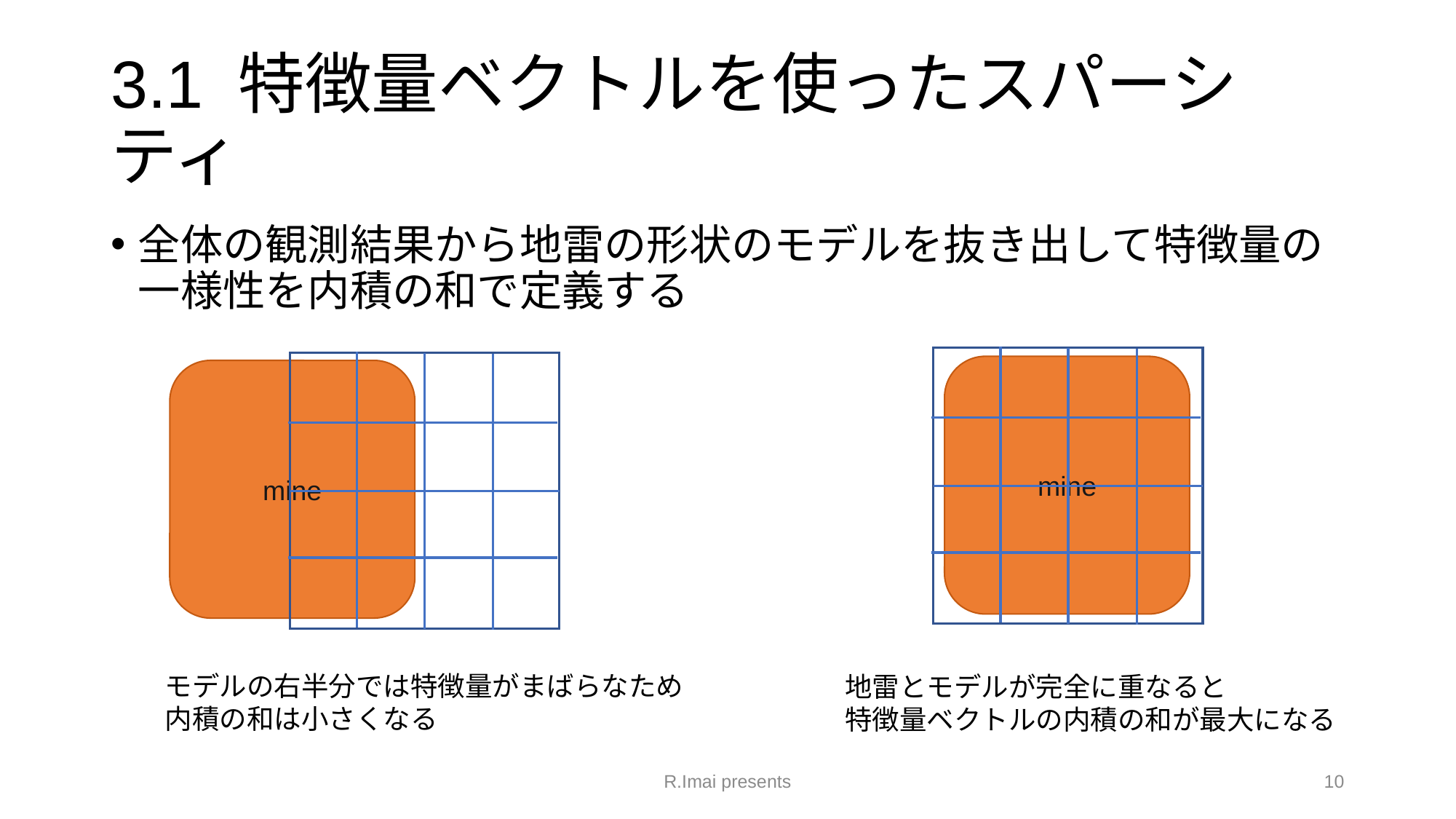

# 3.1 特徴量ベクトルを使ったスパーシティ
全体の観測結果から地雷の形状のモデルを抜き出して特徴量の一様性を内積の和で定義する

mine
mine
モデルの右半分では特徴量がまばらなため
内積の和は小さくなる
地雷とモデルが完全に重なると
特徴量ベクトルの内積の和が最大になる
R.Imai presents
10